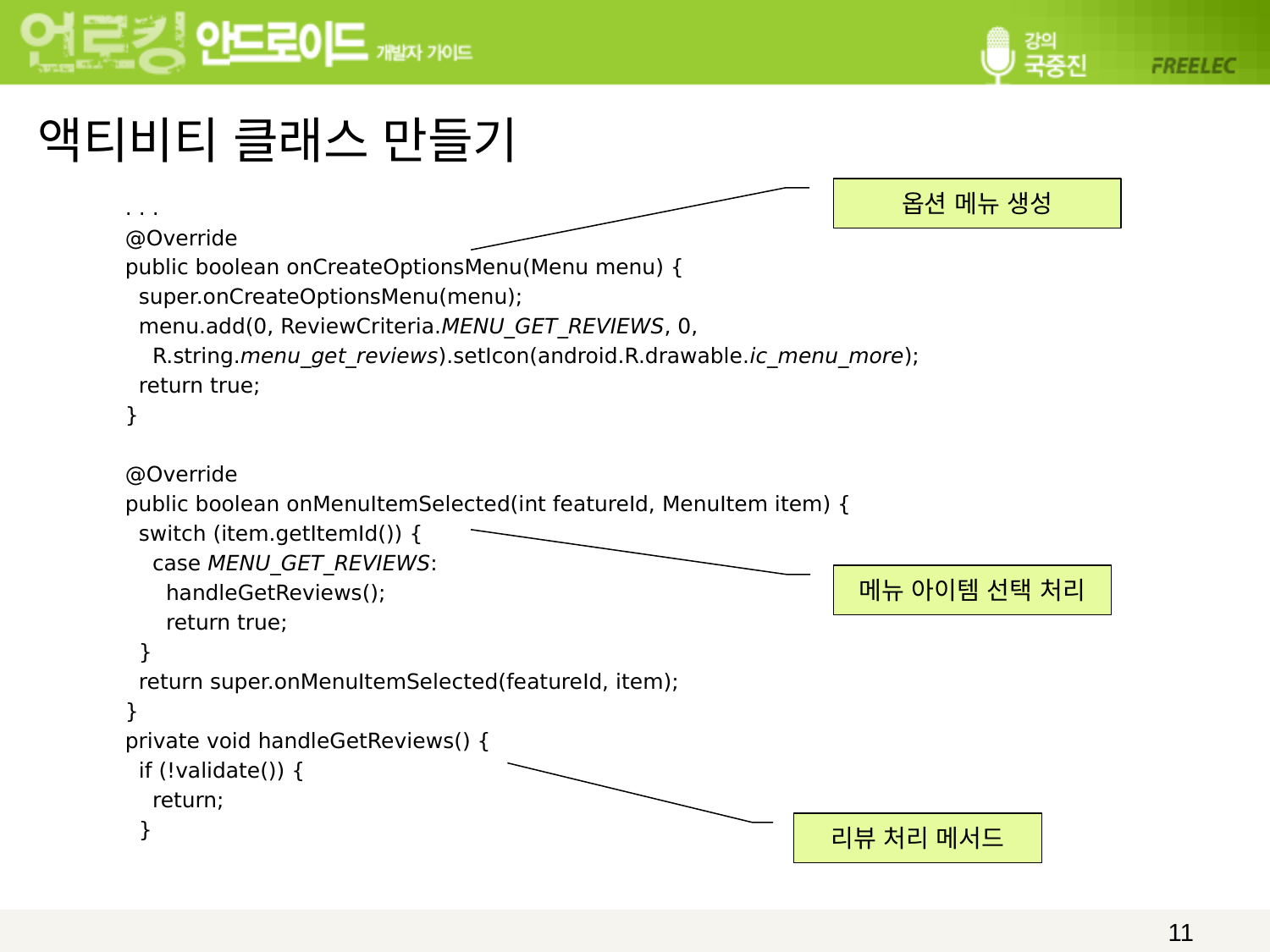

# 액티비티 클래스 만들기
옵션 메뉴 생성
  . . .
  @Override
  public boolean onCreateOptionsMenu(Menu menu) {
    super.onCreateOptionsMenu(menu);
    menu.add(0, ReviewCriteria.MENU_GET_REVIEWS, 0,
      R.string.menu_get_reviews).setIcon(android.R.drawable.ic_menu_more);
    return true;
  }

  @Override
  public boolean onMenuItemSelected(int featureId, MenuItem item) {
    switch (item.getItemId()) {
      case MENU_GET_REVIEWS:
        handleGetReviews();
        return true;
    }
    return super.onMenuItemSelected(featureId, item);
  }
  private void handleGetReviews() {
    if (!validate()) {
      return;
    }
메뉴 아이템 선택 처리
리뷰 처리 메서드
11